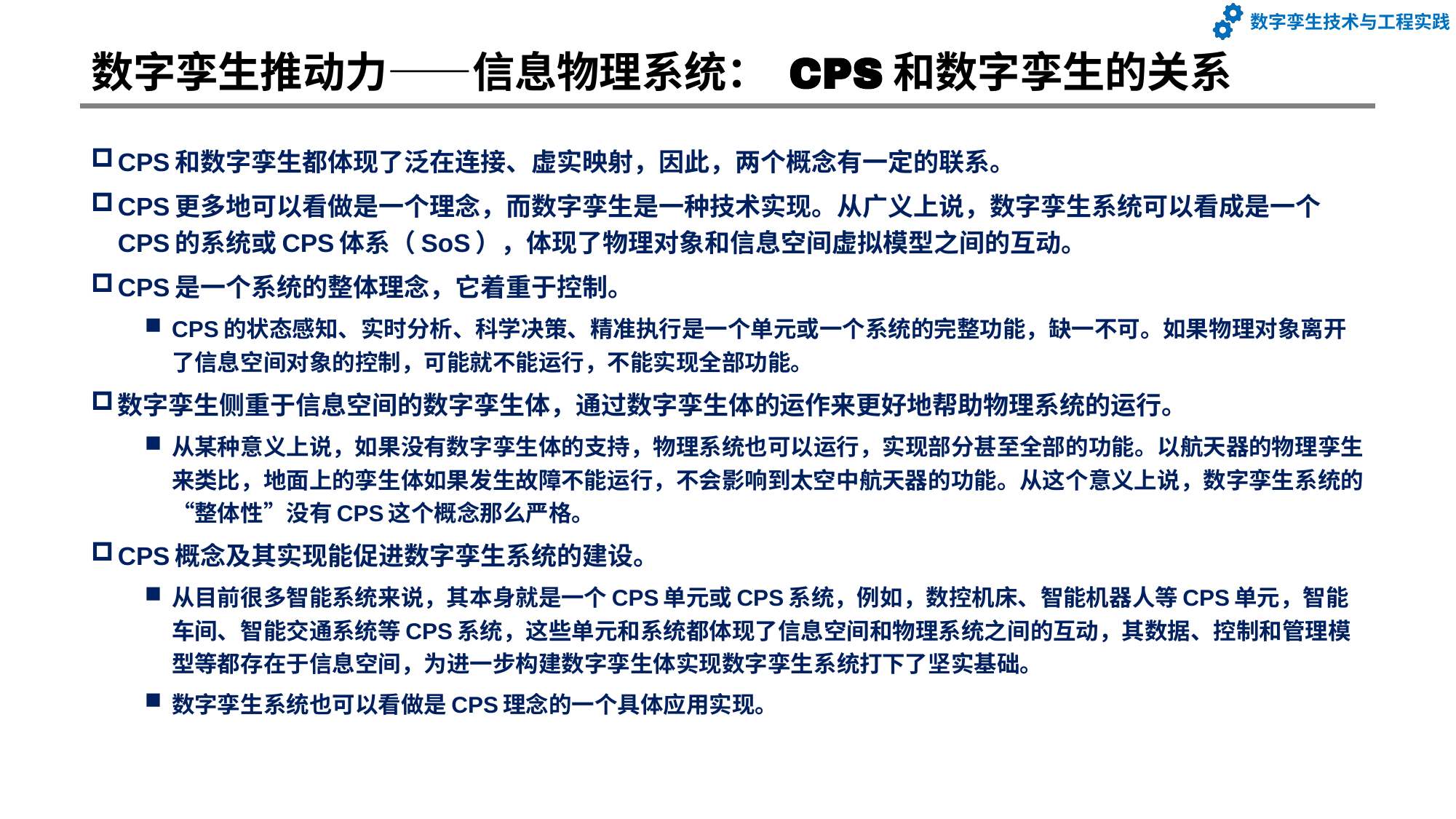

# 数字孪生推动力——信息物理系统： CPS和数字孪生的关系
CPS和数字孪生都体现了泛在连接、虚实映射，因此，两个概念有一定的联系。
CPS更多地可以看做是一个理念，而数字孪生是一种技术实现。从广义上说，数字孪生系统可以看成是一个CPS的系统或CPS体系（SoS），体现了物理对象和信息空间虚拟模型之间的互动。
CPS是一个系统的整体理念，它着重于控制。
CPS的状态感知、实时分析、科学决策、精准执行是一个单元或一个系统的完整功能，缺一不可。如果物理对象离开了信息空间对象的控制，可能就不能运行，不能实现全部功能。
数字孪生侧重于信息空间的数字孪生体，通过数字孪生体的运作来更好地帮助物理系统的运行。
从某种意义上说，如果没有数字孪生体的支持，物理系统也可以运行，实现部分甚至全部的功能。以航天器的物理孪生来类比，地面上的孪生体如果发生故障不能运行，不会影响到太空中航天器的功能。从这个意义上说，数字孪生系统的“整体性”没有CPS这个概念那么严格。
CPS概念及其实现能促进数字孪生系统的建设。
从目前很多智能系统来说，其本身就是一个CPS单元或CPS系统，例如，数控机床、智能机器人等CPS单元，智能车间、智能交通系统等CPS系统，这些单元和系统都体现了信息空间和物理系统之间的互动，其数据、控制和管理模型等都存在于信息空间，为进一步构建数字孪生体实现数字孪生系统打下了坚实基础。
数字孪生系统也可以看做是CPS理念的一个具体应用实现。